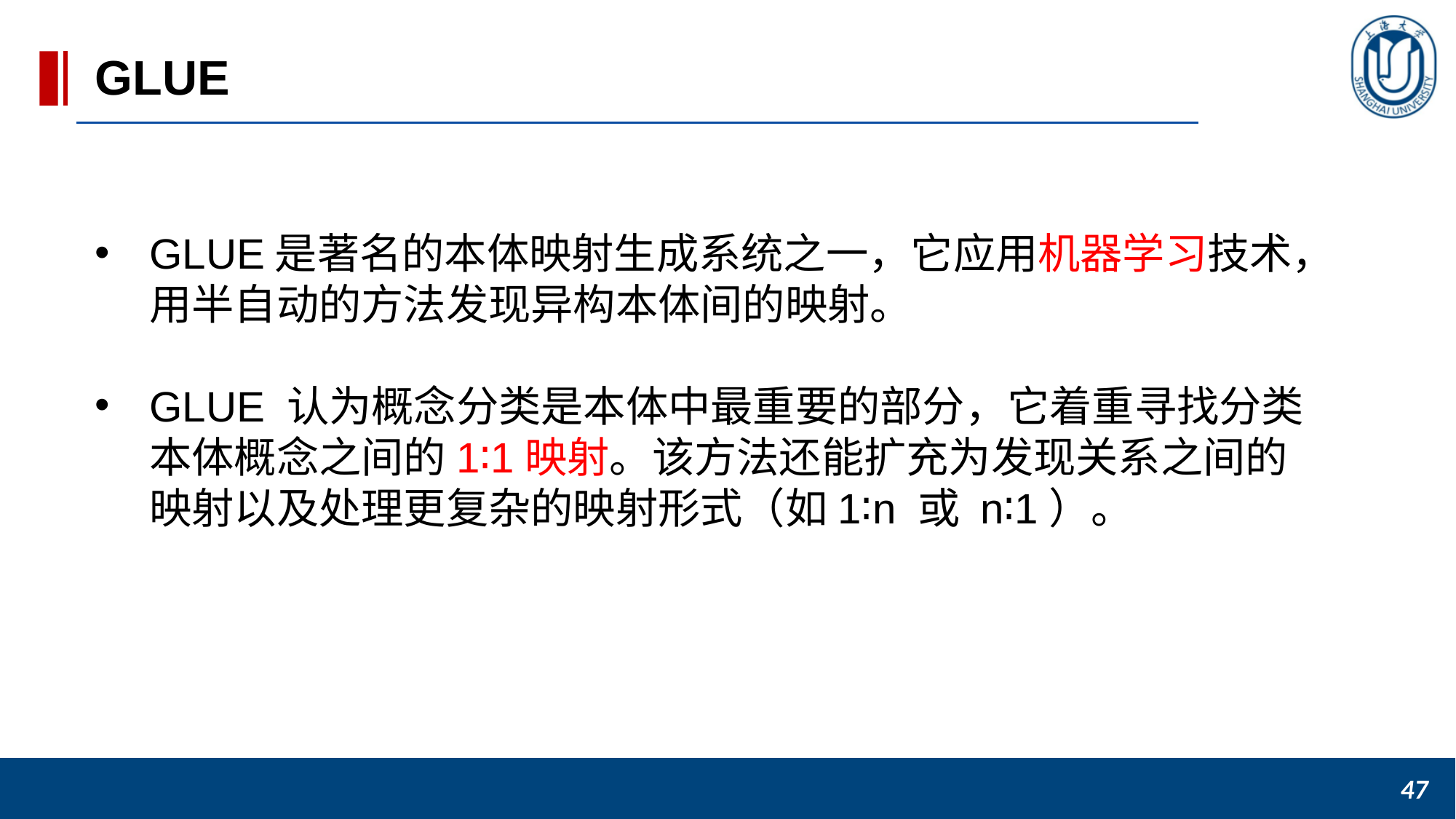

GLUE
GLUE是著名的本体映射生成系统之一，它应用机器学习技术，用半自动的方法发现异构本体间的映射。

GLUE 认为概念分类是本体中最重要的部分，它着重寻找分类本体概念之间的1∶1映射。该方法还能扩充为发现关系之间的映射以及处理更复杂的映射形式（如1∶n 或 n∶1）。
47